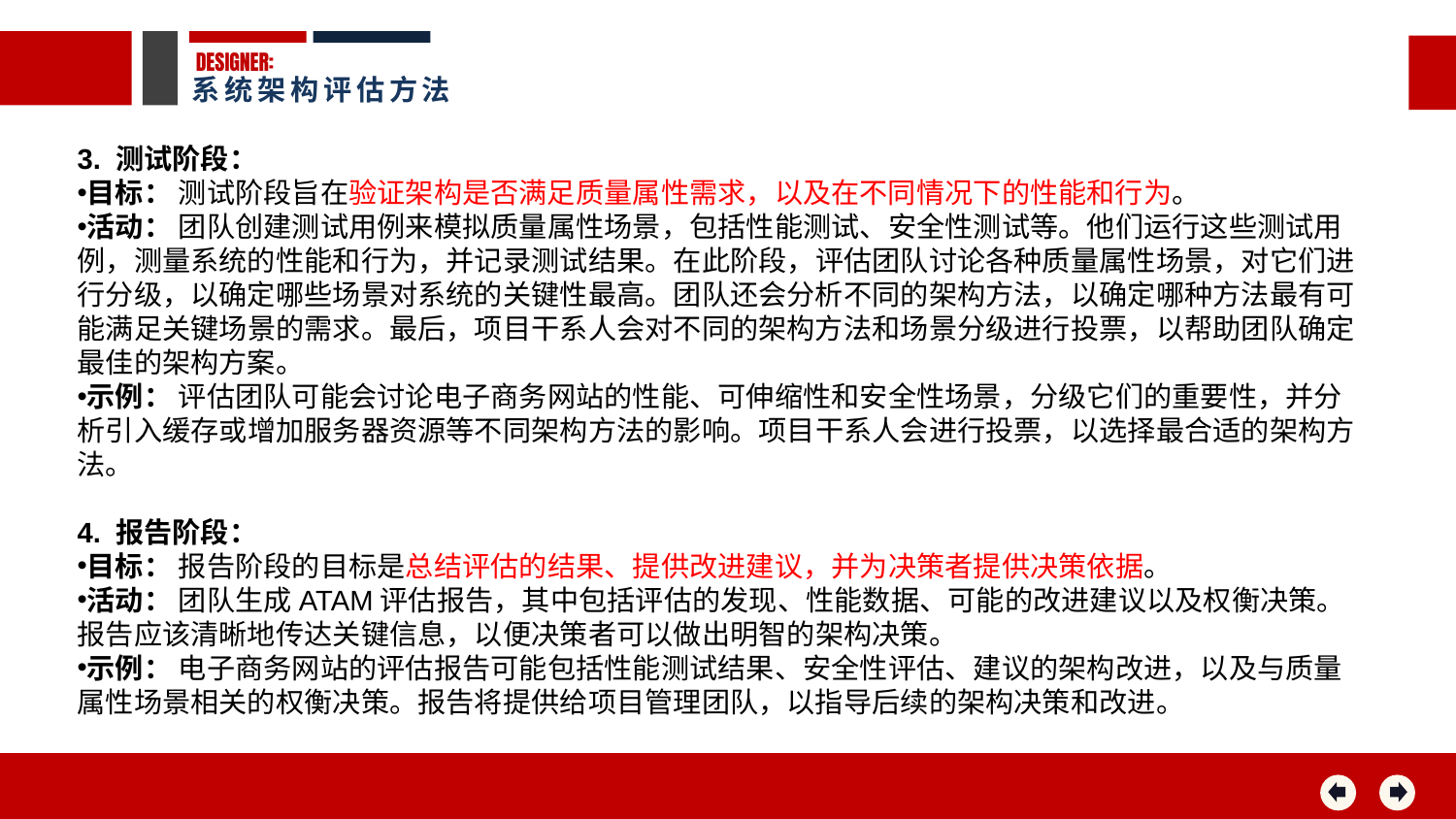

DESIGNER:
系统架构评估方法
3. 测试阶段：
目标： 测试阶段旨在验证架构是否满足质量属性需求，以及在不同情况下的性能和行为。
活动： 团队创建测试用例来模拟质量属性场景，包括性能测试、安全性测试等。他们运行这些测试用例，测量系统的性能和行为，并记录测试结果。在此阶段，评估团队讨论各种质量属性场景，对它们进行分级，以确定哪些场景对系统的关键性最高。团队还会分析不同的架构方法，以确定哪种方法最有可能满足关键场景的需求。最后，项目干系人会对不同的架构方法和场景分级进行投票，以帮助团队确定最佳的架构方案。
示例： 评估团队可能会讨论电子商务网站的性能、可伸缩性和安全性场景，分级它们的重要性，并分析引入缓存或增加服务器资源等不同架构方法的影响。项目干系人会进行投票，以选择最合适的架构方法。

4. 报告阶段：
目标： 报告阶段的目标是总结评估的结果、提供改进建议，并为决策者提供决策依据。
活动： 团队生成ATAM评估报告，其中包括评估的发现、性能数据、可能的改进建议以及权衡决策。报告应该清晰地传达关键信息，以便决策者可以做出明智的架构决策。
示例： 电子商务网站的评估报告可能包括性能测试结果、安全性评估、建议的架构改进，以及与质量属性场景相关的权衡决策。报告将提供给项目管理团队，以指导后续的架构决策和改进。